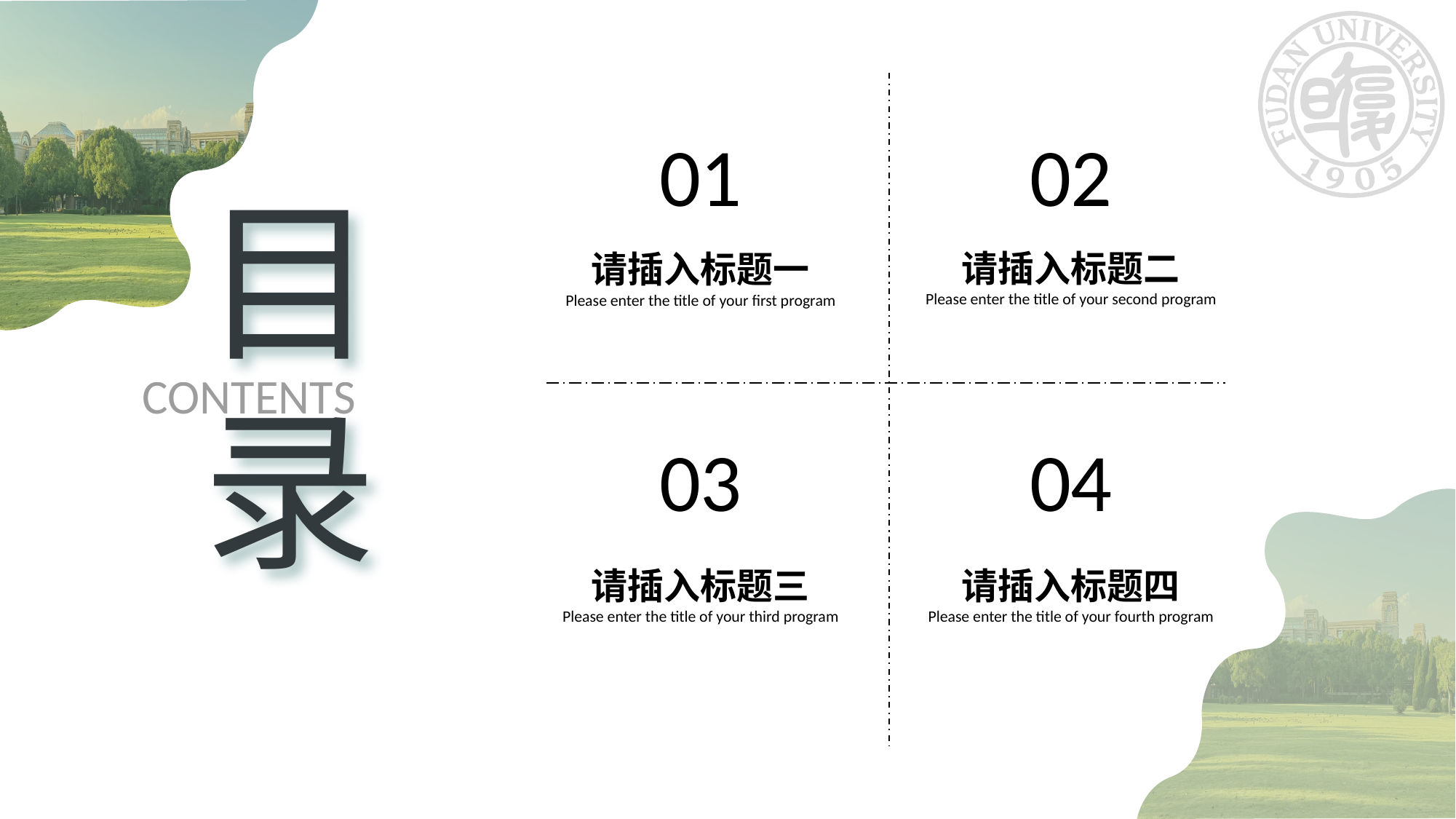

01
02
目录
请插入标题二
Please enter the title of your second program
请插入标题一
Please enter the title of your first program
CONTENTS
03
04
请插入标题三
Please enter the title of your third program
请插入标题四
Please enter the title of your fourth program